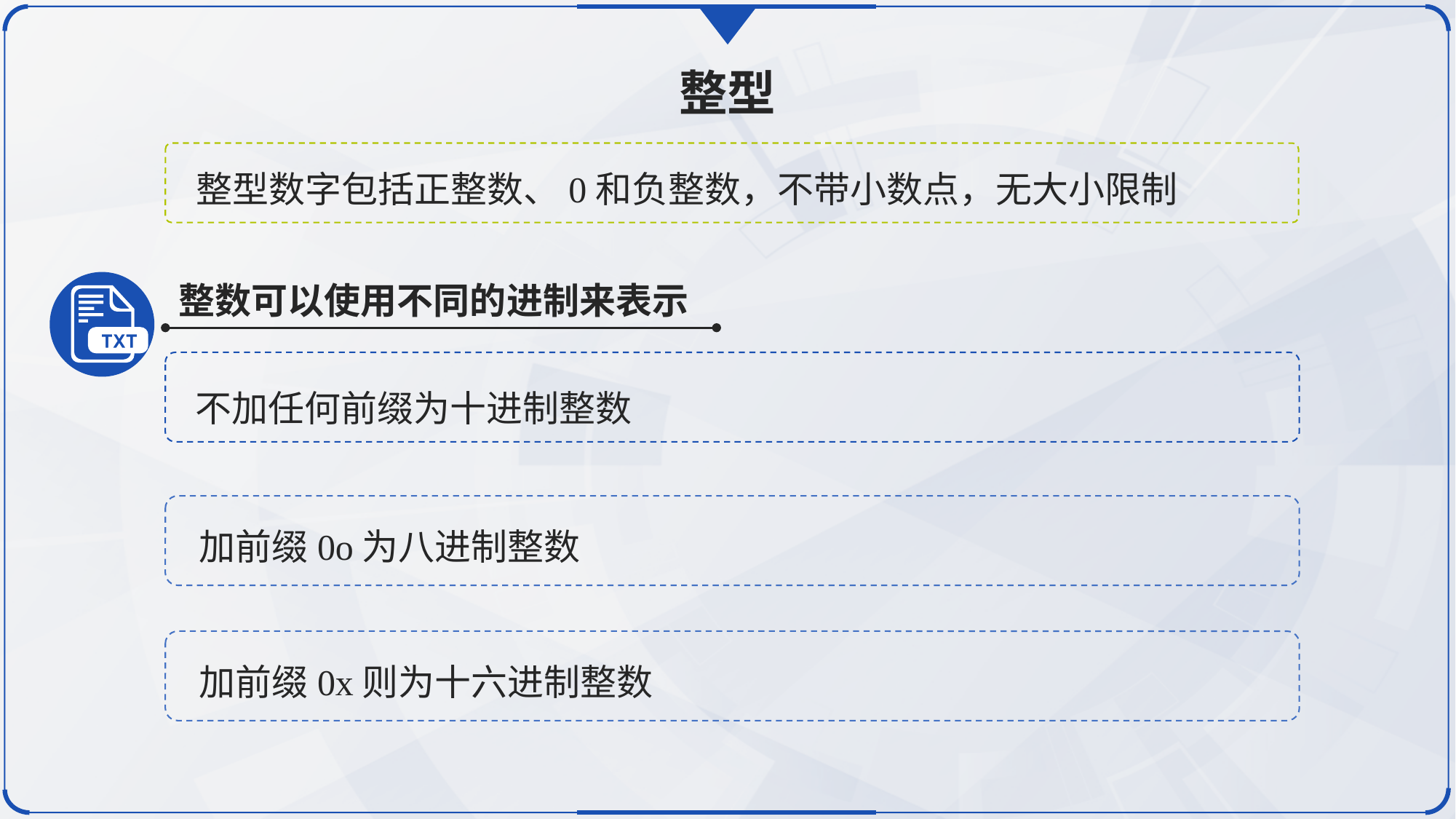

整型
整型数字包括正整数、0和负整数，不带小数点，无大小限制

整数可以使用不同的进制来表示

不加任何前缀为十进制整数

加前缀0o为八进制整数

加前缀0x则为十六进制整数